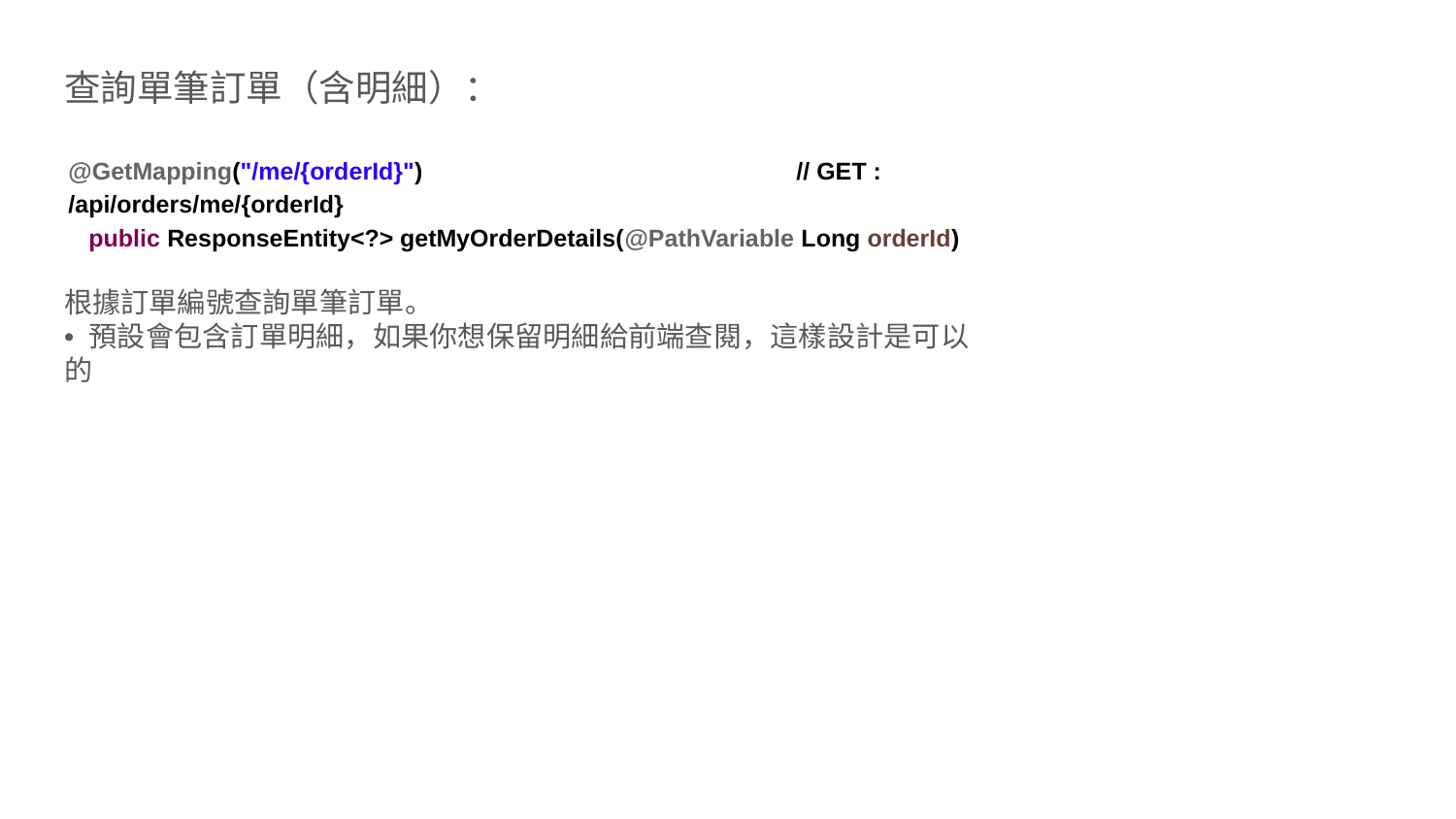

查詢單筆訂單（含明細）：
@GetMapping("/me/{orderId}")			// GET : /api/orders/me/{orderId}
   public ResponseEntity<?> getMyOrderDetails(@PathVariable Long orderId)

根據訂單編號查詢單筆訂單。
• 預設會包含訂單明細，如果你想保留明細給前端查閱，這樣設計是可以的